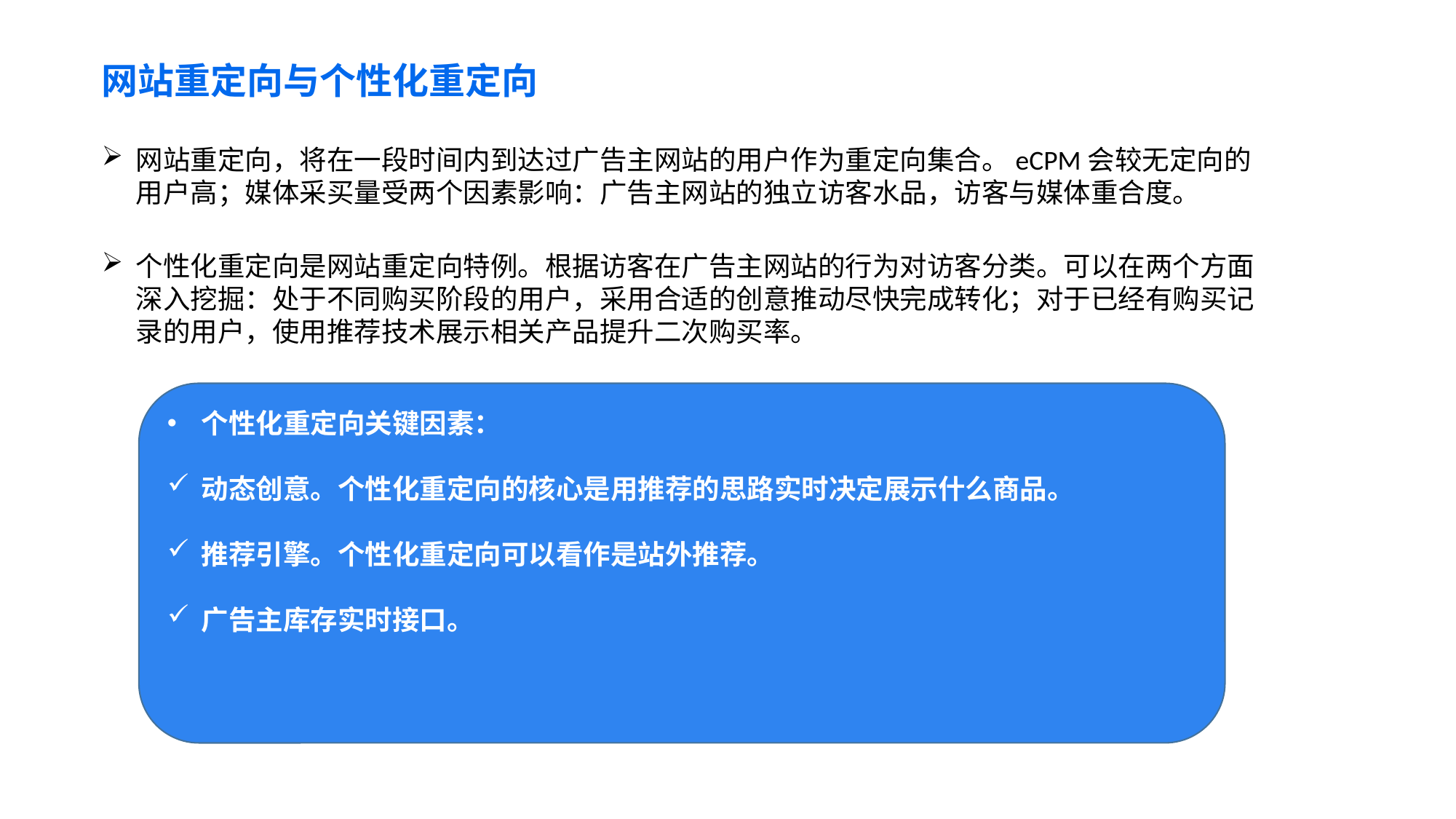

网站重定向与个性化重定向
网站重定向，将在一段时间内到达过广告主网站的用户作为重定向集合。eCPM会较无定向的用户高；媒体采买量受两个因素影响：广告主网站的独立访客水品，访客与媒体重合度。
个性化重定向是网站重定向特例。根据访客在广告主网站的行为对访客分类。可以在两个方面深入挖掘：处于不同购买阶段的用户，采用合适的创意推动尽快完成转化；对于已经有购买记录的用户，使用推荐技术展示相关产品提升二次购买率。
个性化重定向关键因素：

动态创意。个性化重定向的核心是用推荐的思路实时决定展示什么商品。

推荐引擎。个性化重定向可以看作是站外推荐。

广告主库存实时接口。